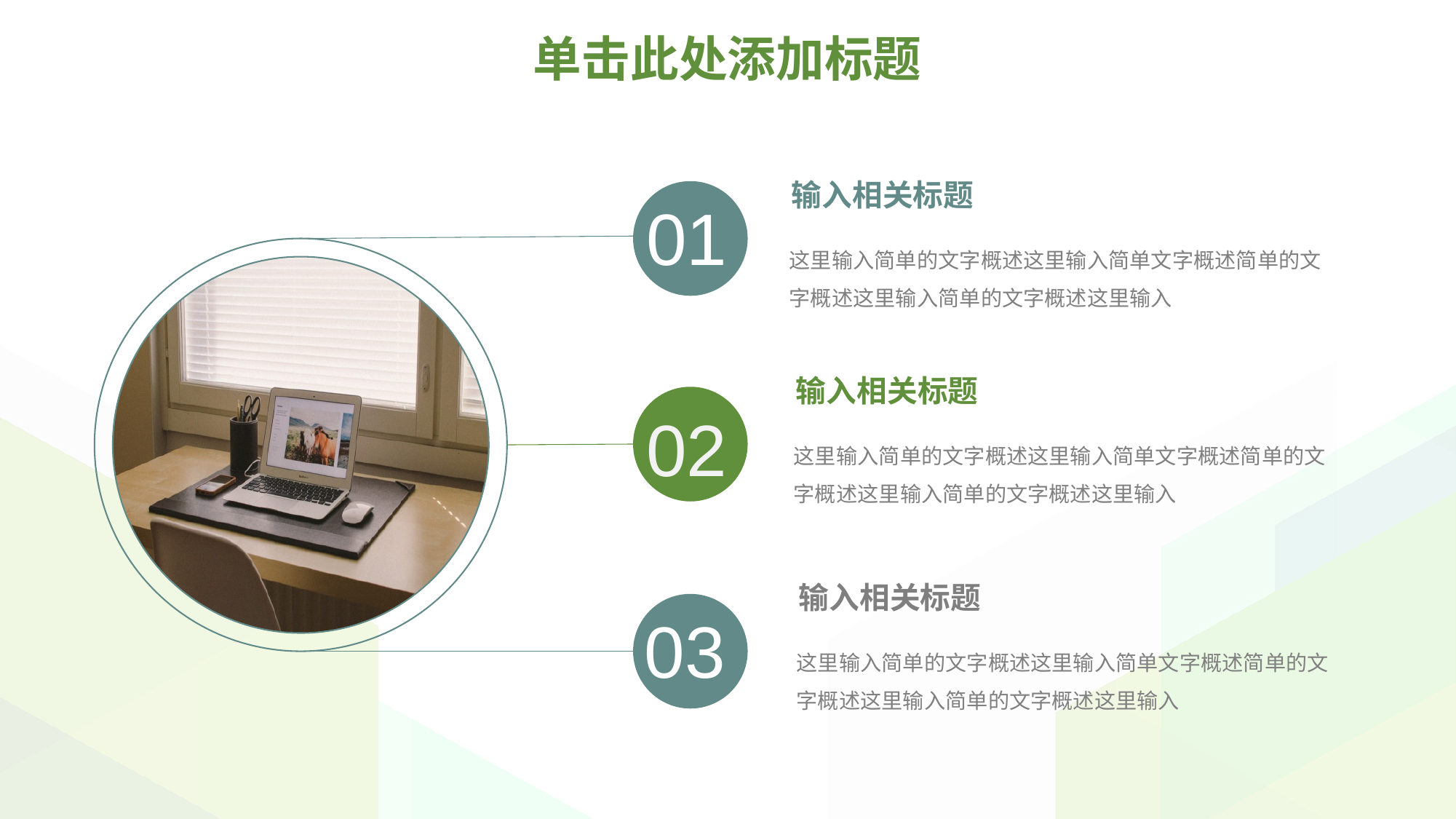

# 单击此处添加标题
输入相关标题

01
这里输入简单的文字概述这里输入简单文字概述简单的文字概述这里输入简单的文字概述这里输入

输入相关标题

02
这里输入简单的文字概述这里输入简单文字概述简单的文字概述这里输入简单的文字概述这里输入
输入相关标题

03
这里输入简单的文字概述这里输入简单文字概述简单的文字概述这里输入简单的文字概述这里输入